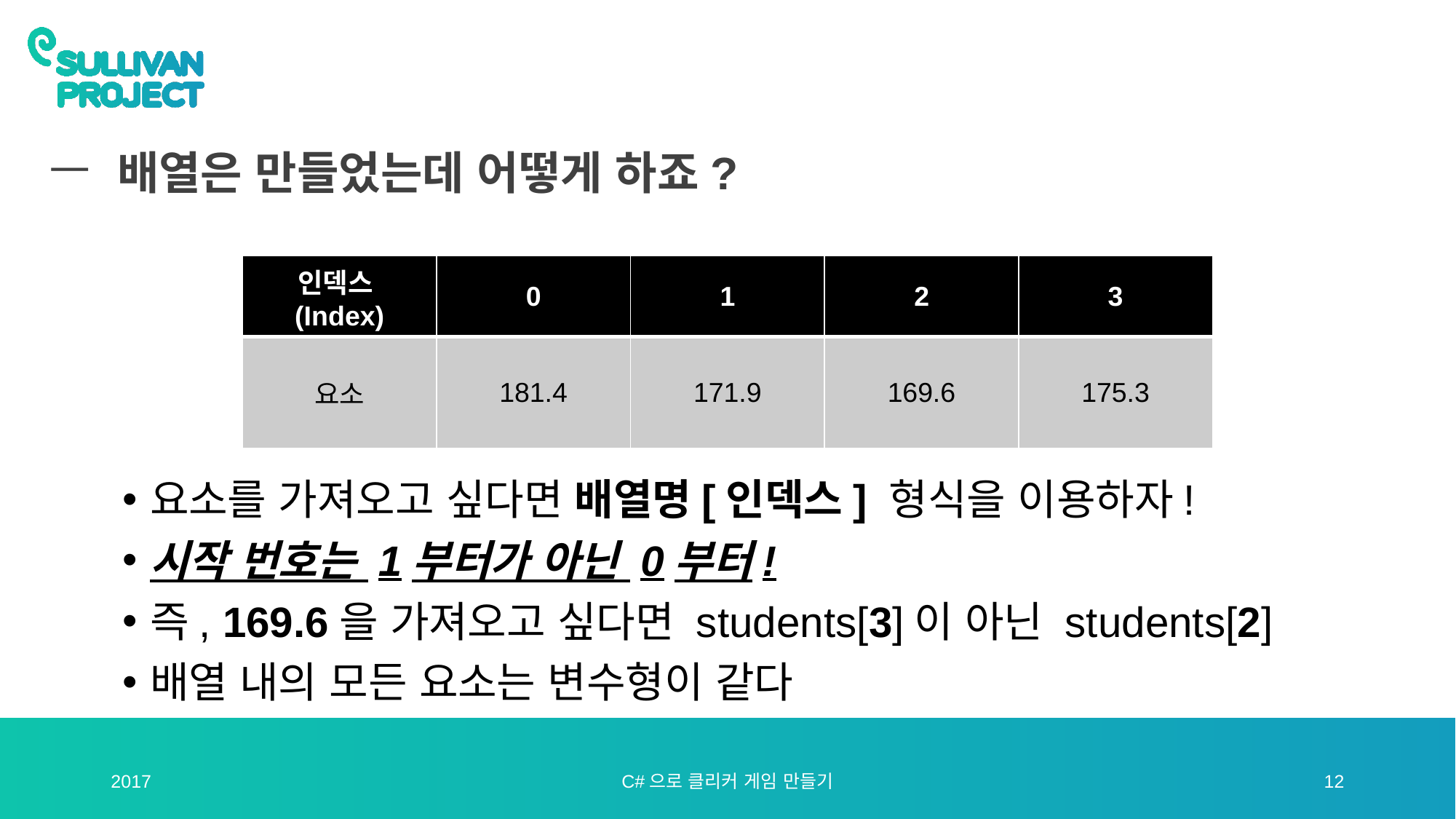

# 배열은 만들었는데 어떻게 하죠?
| 인덱스(Index) | 0 | 1 | 2 | 3 |
| --- | --- | --- | --- | --- |
| 요소 | 181.4 | 171.9 | 169.6 | 175.3 |
요소를 가져오고 싶다면 배열명[인덱스] 형식을 이용하자!
시작 번호는 1부터가 아닌 0부터!
즉, 169.6을 가져오고 싶다면 students[3]이 아닌 students[2]
배열 내의 모든 요소는 변수형이 같다
2017
C#으로 클리커 게임 만들기
12